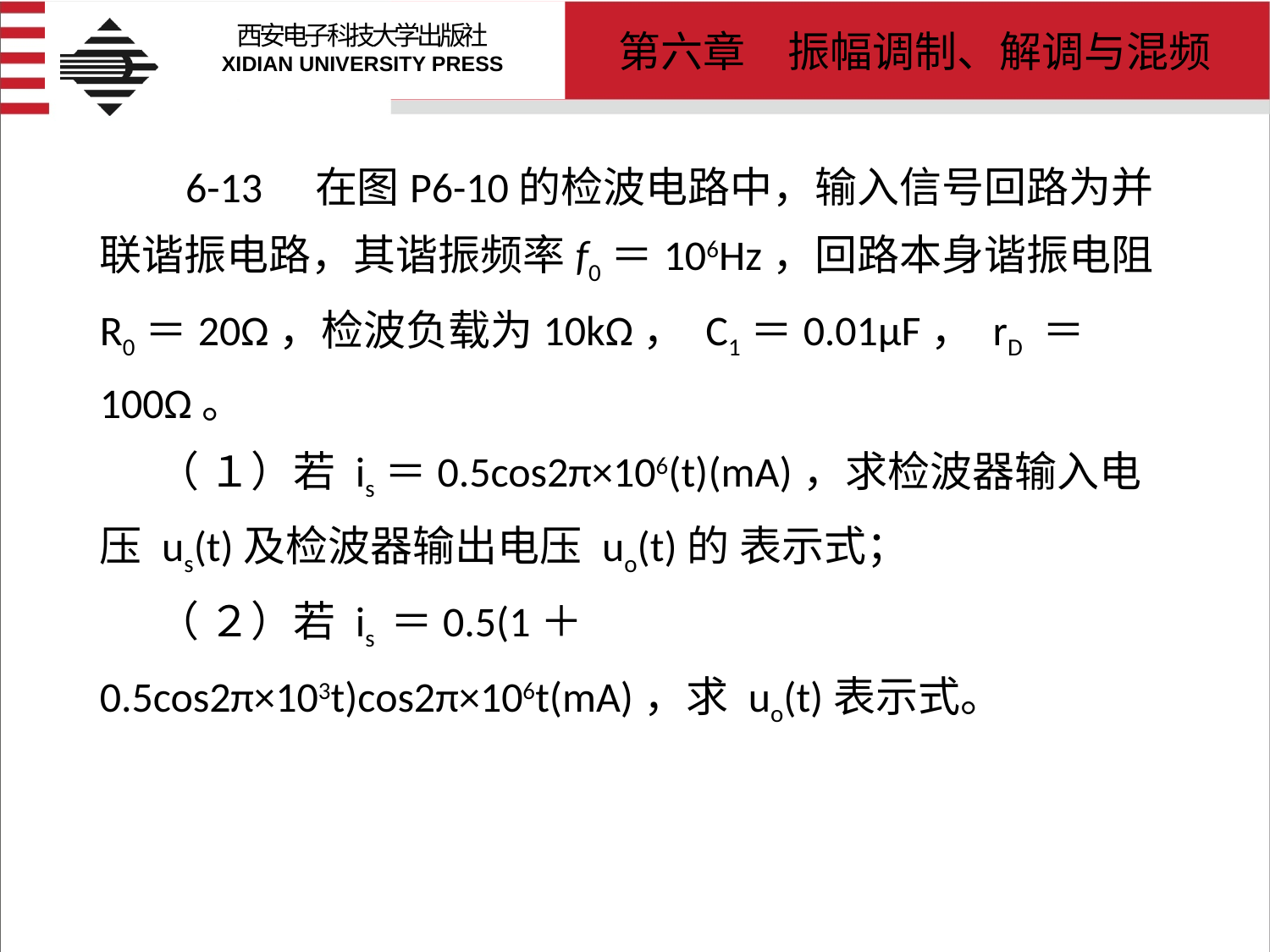

# 6-13　在图P6-10的检波电路中，输入信号回路为并联谐振电路，其谐振频率f0＝106Hz，回路本身谐振电阻R0＝20Ω，检波负载为10kΩ， C1＝0.01μF， rD ＝100Ω。 （ １）若 is＝0.5cos2π×106(t)(mA)，求检波器输入电压 us(t)及检波器输出电压 uo(t)的 表示式； （ ２）若 is ＝0.5(1＋0.5cos2π×103t)cos2π×106t(mA)，求 uo(t)表示式。